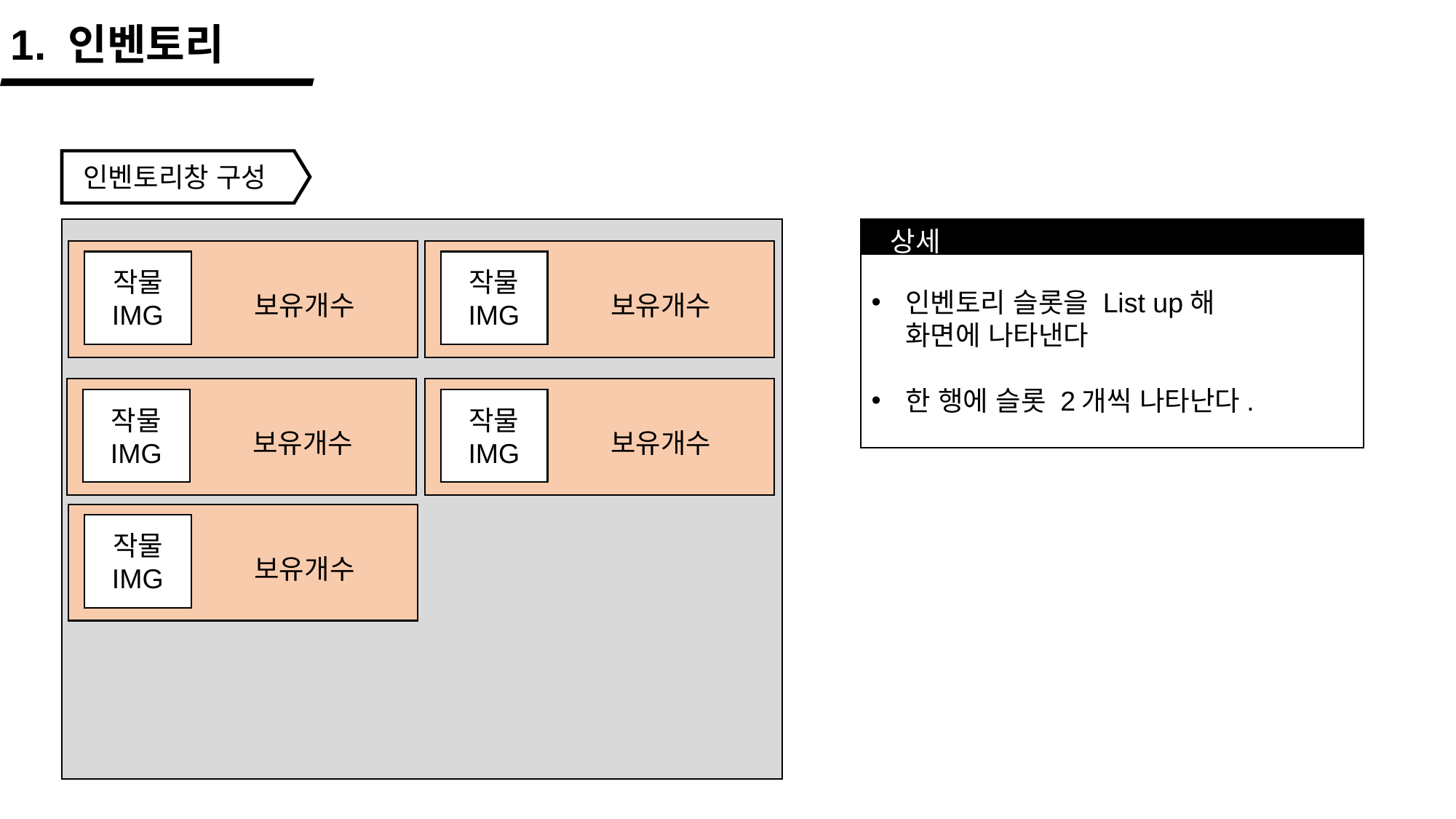

1. 인벤토리

인벤토리창 구성

인벤토리 슬롯을 List up해
화면에 나타낸다

한 행에 슬롯 2개씩 나타난다.

상세

인벤토리 슬롯을 List up해
화면에 나타낸다

한 행에 슬롯 2개씩 나타난다.

작물 IMG
보유개수

작물 IMG
보유개수

작물 IMG
보유개수

작물 IMG
보유개수

작물 IMG
보유개수